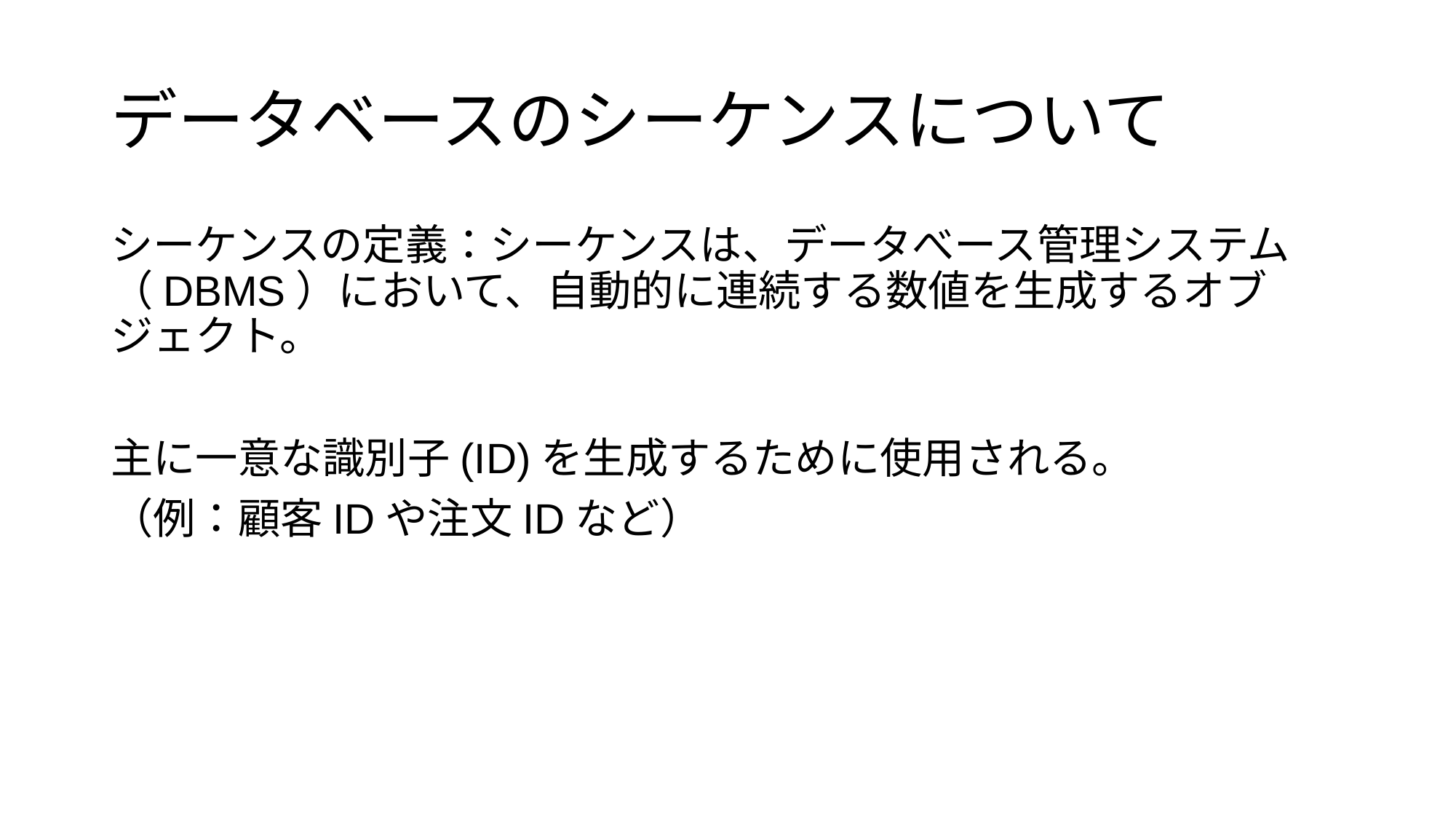

# データベースのシーケンスについて
シーケンスの定義：シーケンスは、データべース管理システム（DBMS）において、自動的に連続する数値を生成するオブジェクト。

主に一意な識別子(ID)を生成するために使用される。
（例：顧客IDや注文IDなど）